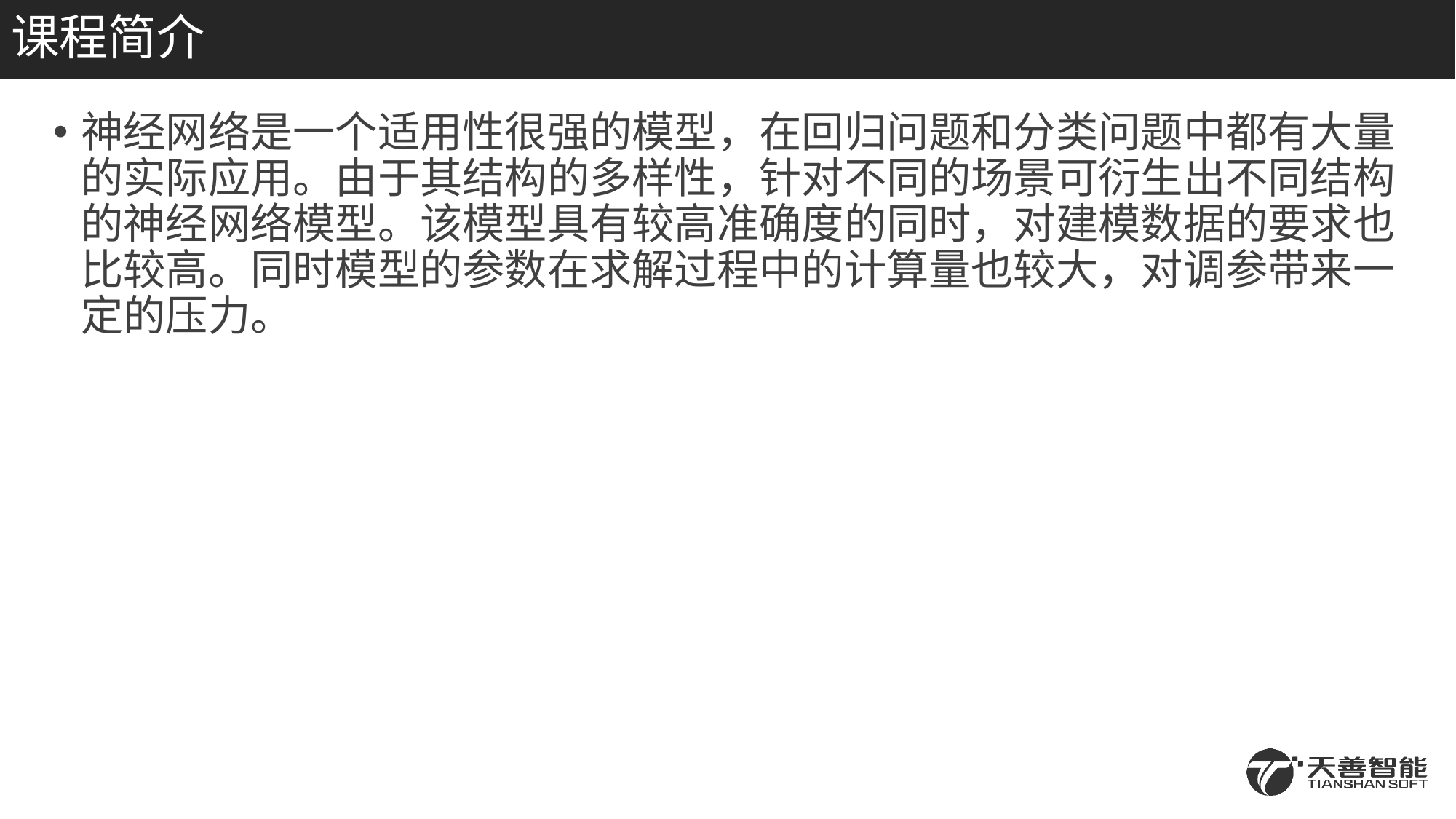

# 课程简介
神经网络是一个适用性很强的模型，在回归问题和分类问题中都有大量的实际应用。由于其结构的多样性，针对不同的场景可衍生出不同结构的神经网络模型。该模型具有较高准确度的同时，对建模数据的要求也比较高。同时模型的参数在求解过程中的计算量也较大，对调参带来一定的压力。